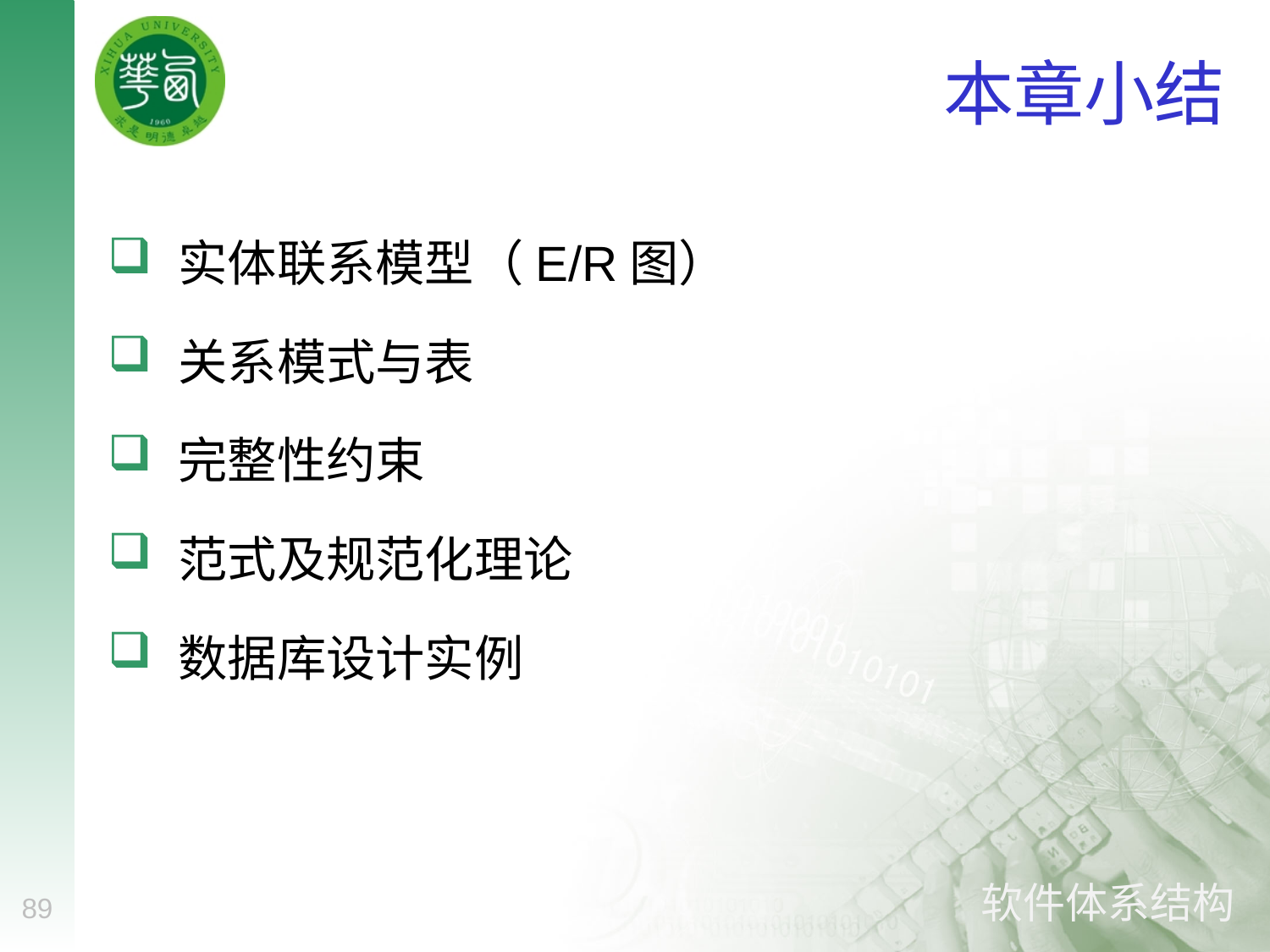

# 本章小结
 实体联系模型（E/R图）
 关系模式与表
 完整性约束
 范式及规范化理论
 数据库设计实例
89